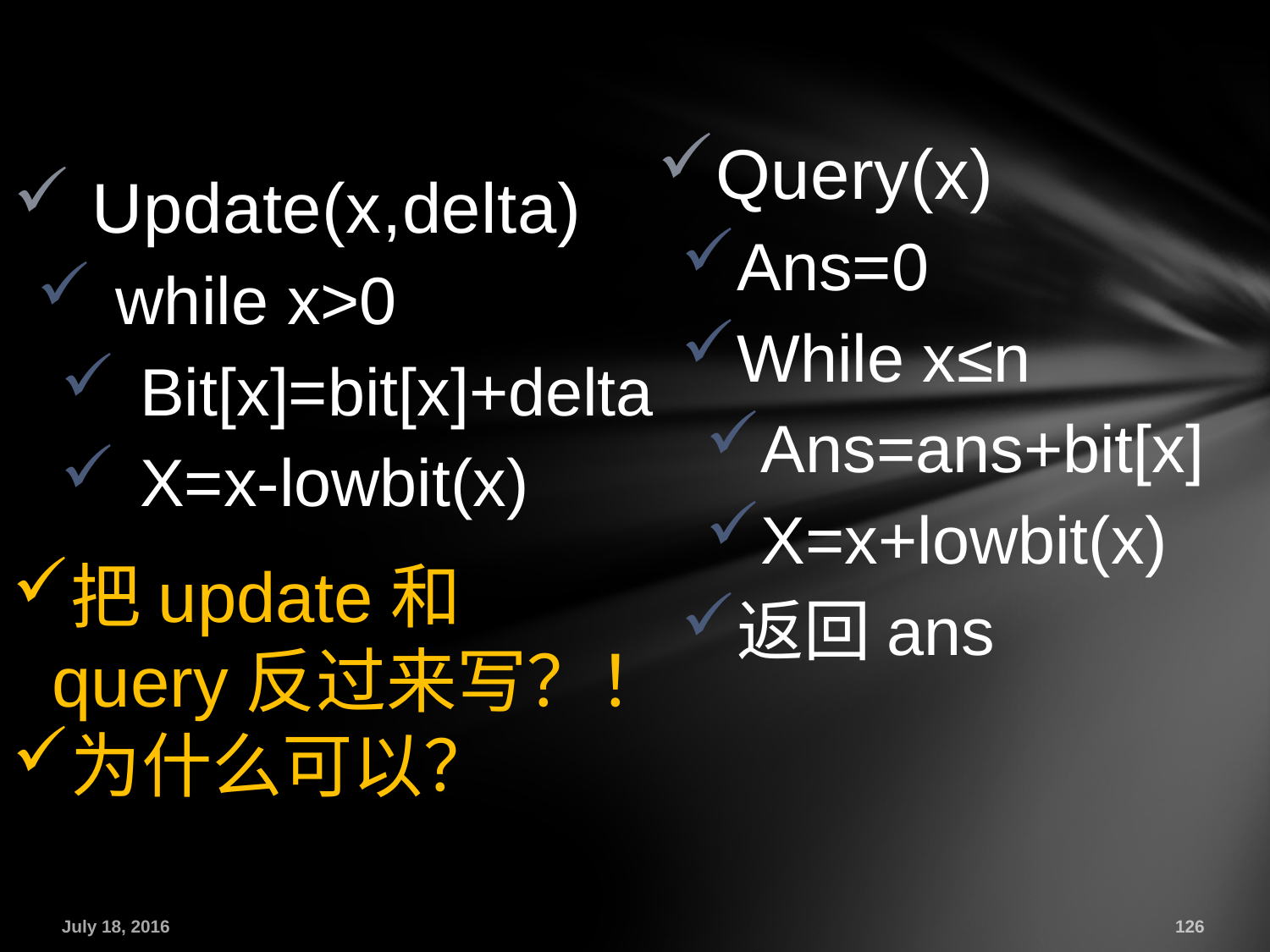

Query(x)
Ans=0
While x≤n
Ans=ans+bit[x]
X=x+lowbit(x)
返回ans

Update(x,delta)
while x>0
Bit[x]=bit[x]+delta
X=x-lowbit(x)
把update和query反过来写？！
为什么可以？
July 18, 2016

126